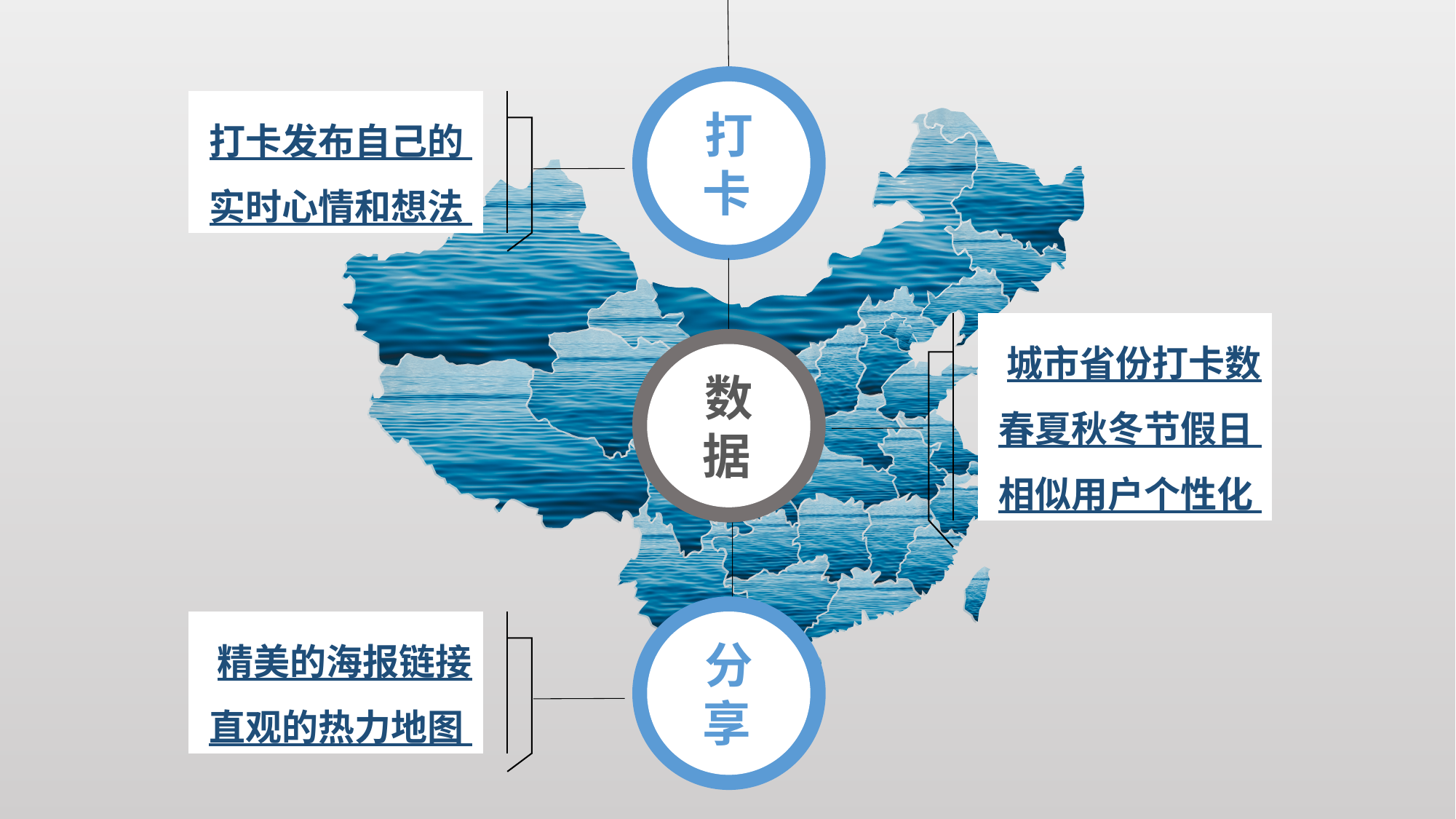

### Chart

| Category |
|---|

### Chart

| Category |
|---|
打卡卡
打卡发布自己的
实时心情和想法

城市省份打卡数
春夏秋冬节假日
相似用户个性化

### Chart

| Category |
|---|

### Chart

| Category |
|---|
数据卡

### Chart

| Category |
|---|

### Chart

| Category |
|---|
分享卡
精美的海报链接
直观的热力地图